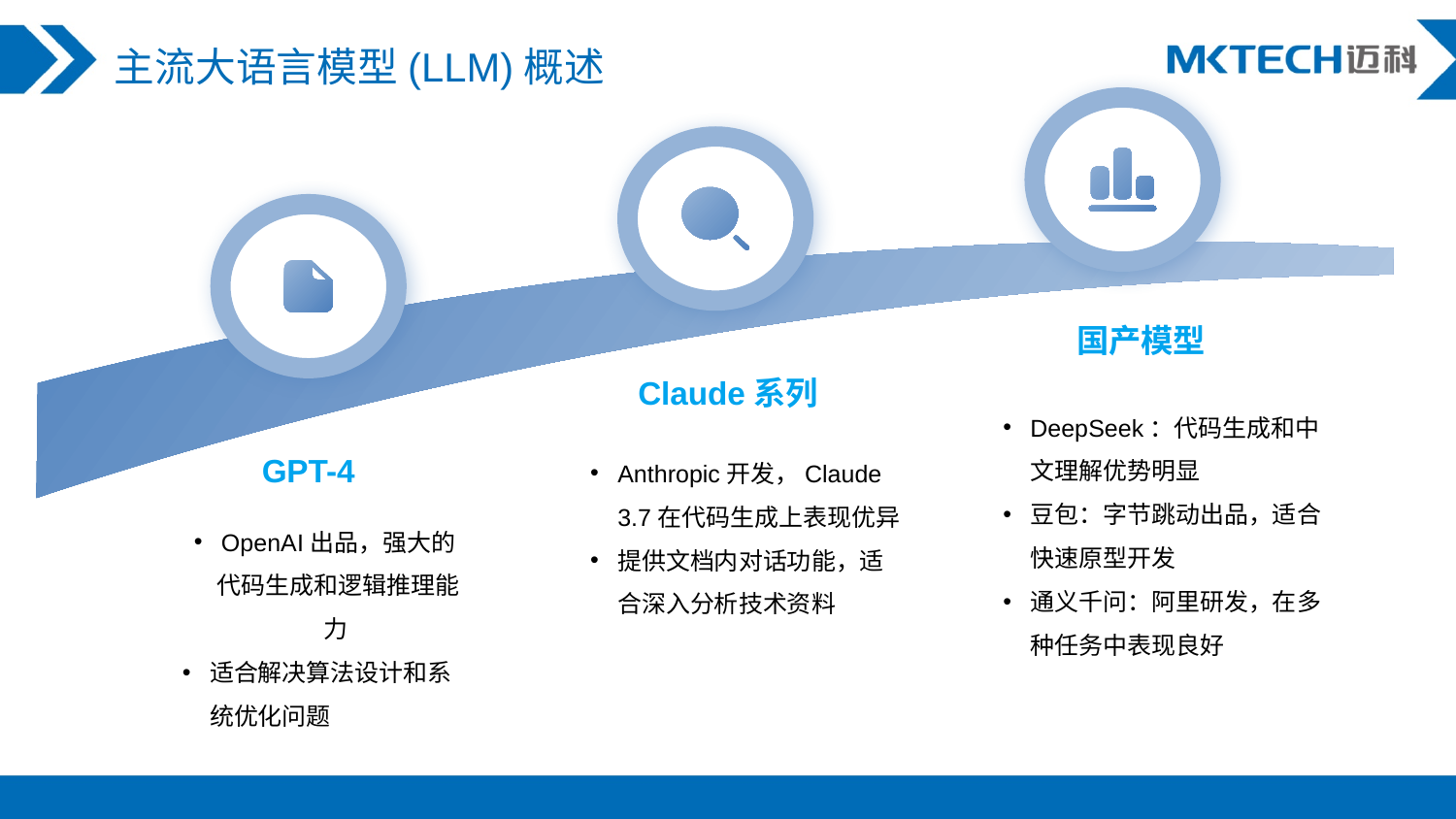

主流大语言模型(LLM)概述

国产模型
Claude系列
DeepSeek：代码生成和中文理解优势明显
豆包：字节跳动出品，适合快速原型开发
通义千问：阿里研发，在多种任务中表现良好
GPT-4
Anthropic开发，Claude 3.7在代码生成上表现优异
提供文档内对话功能，适合深入分析技术资料
OpenAI出品，强大的代码生成和逻辑推理能力
适合解决算法设计和系统优化问题